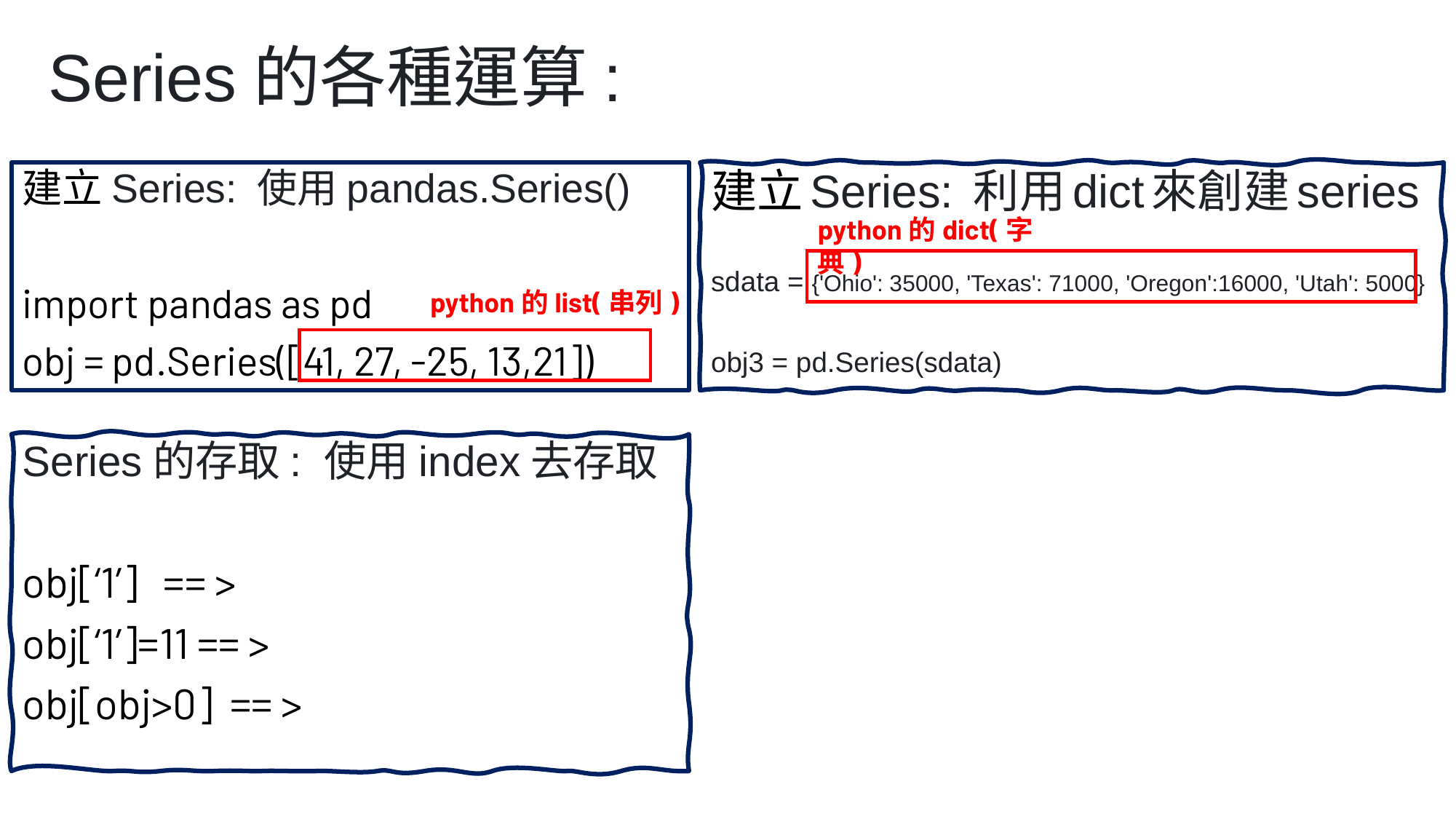

# Series的各種運算:
建立Series: 使用pandas.Series()

import pandas as pd
obj = pd.Series([41, 27, -25, 13,21])
建立Series: 利用dict來創建series

sdata = {'Ohio': 35000, 'Texas': 71000, 'Oregon':16000, 'Utah': 5000}

obj3 = pd.Series(sdata)
python的dict(字典)

python的list(串列)

Series的存取: 使用index去存取

obj[‘1’]   == >
obj[‘1’]=11 == >
obj[obj>0]  == >